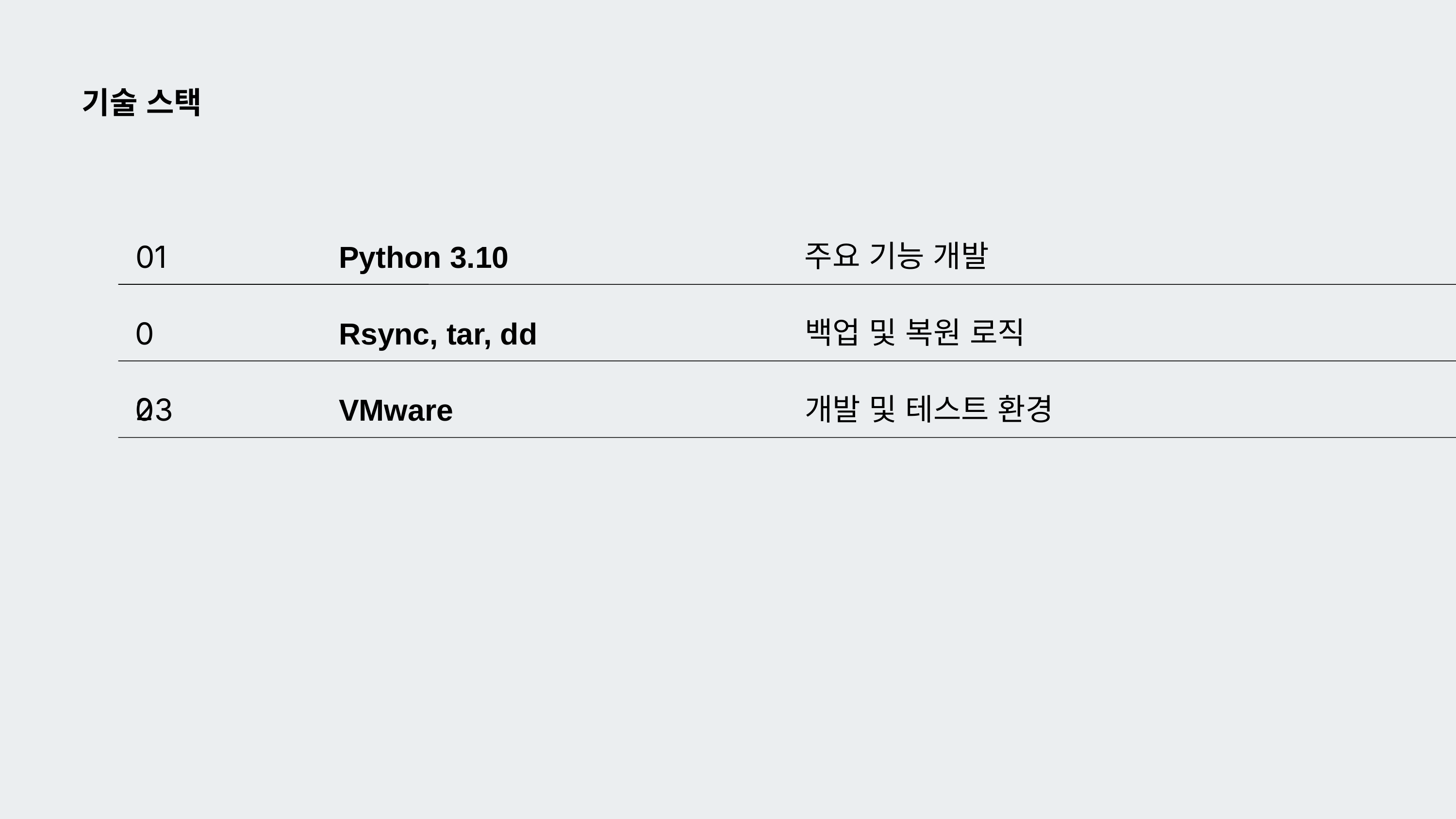

기술 스택
주요 기능 개발
01
Python 3.10
백업 및 복원 로직
02
Rsync, tar, dd

개발 및 테스트 환경
03
VMware